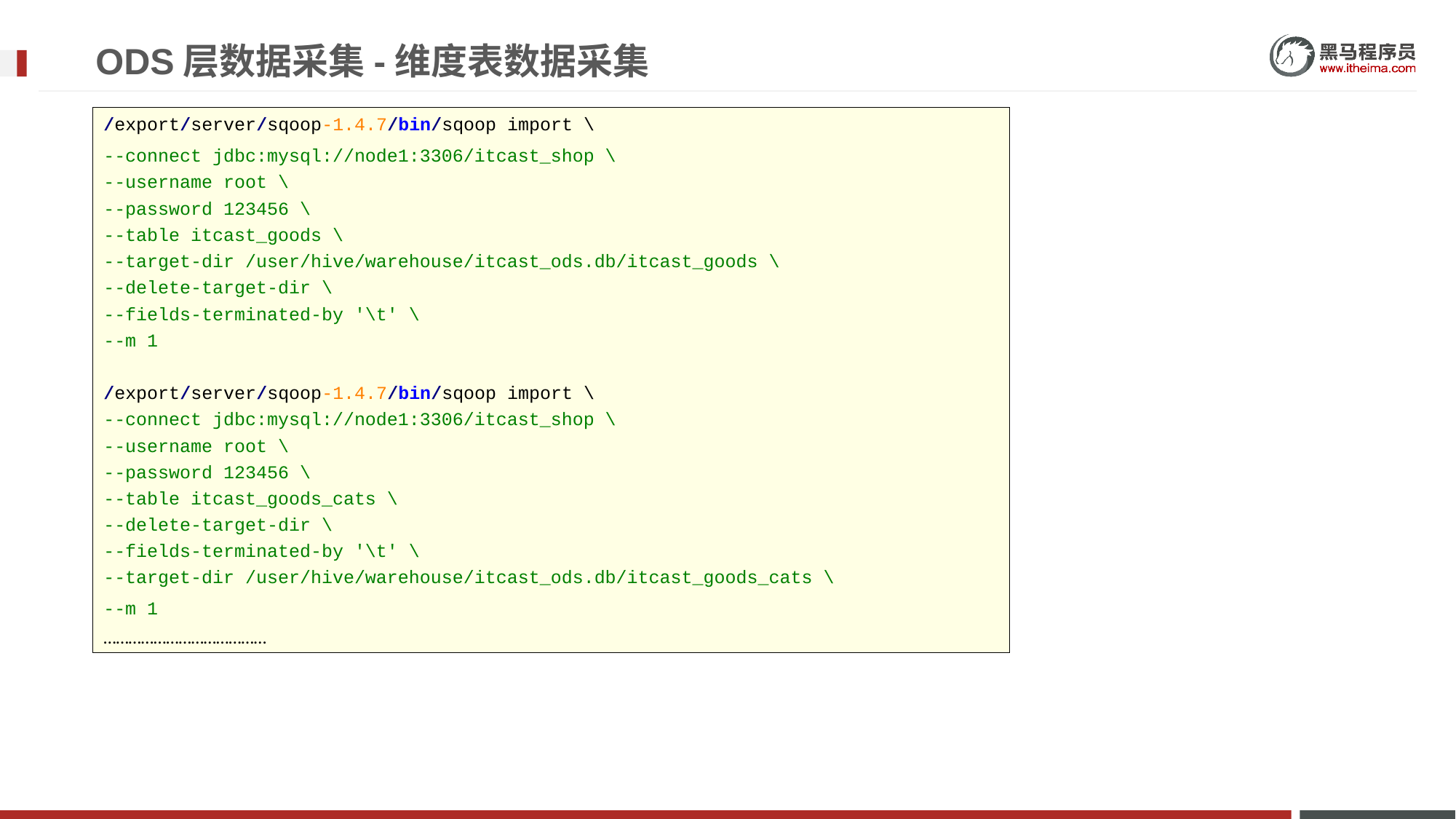

# ODS层数据采集-维度表数据采集
/export/server/sqoop-1.4.7/bin/sqoop import \
--connect jdbc:mysql://node1:3306/itcast_shop \
--username root \
--password 123456 \
--table itcast_goods \
--target-dir /user/hive/warehouse/itcast_ods.db/itcast_goods \
--delete-target-dir \
--fields-terminated-by '\t' \
--m 1

/export/server/sqoop-1.4.7/bin/sqoop import \
--connect jdbc:mysql://node1:3306/itcast_shop \
--username root \
--password 123456 \
--table itcast_goods_cats \
--delete-target-dir \
--fields-terminated-by '\t' \
--target-dir /user/hive/warehouse/itcast_ods.db/itcast_goods_cats \
--m 1
…………………………………